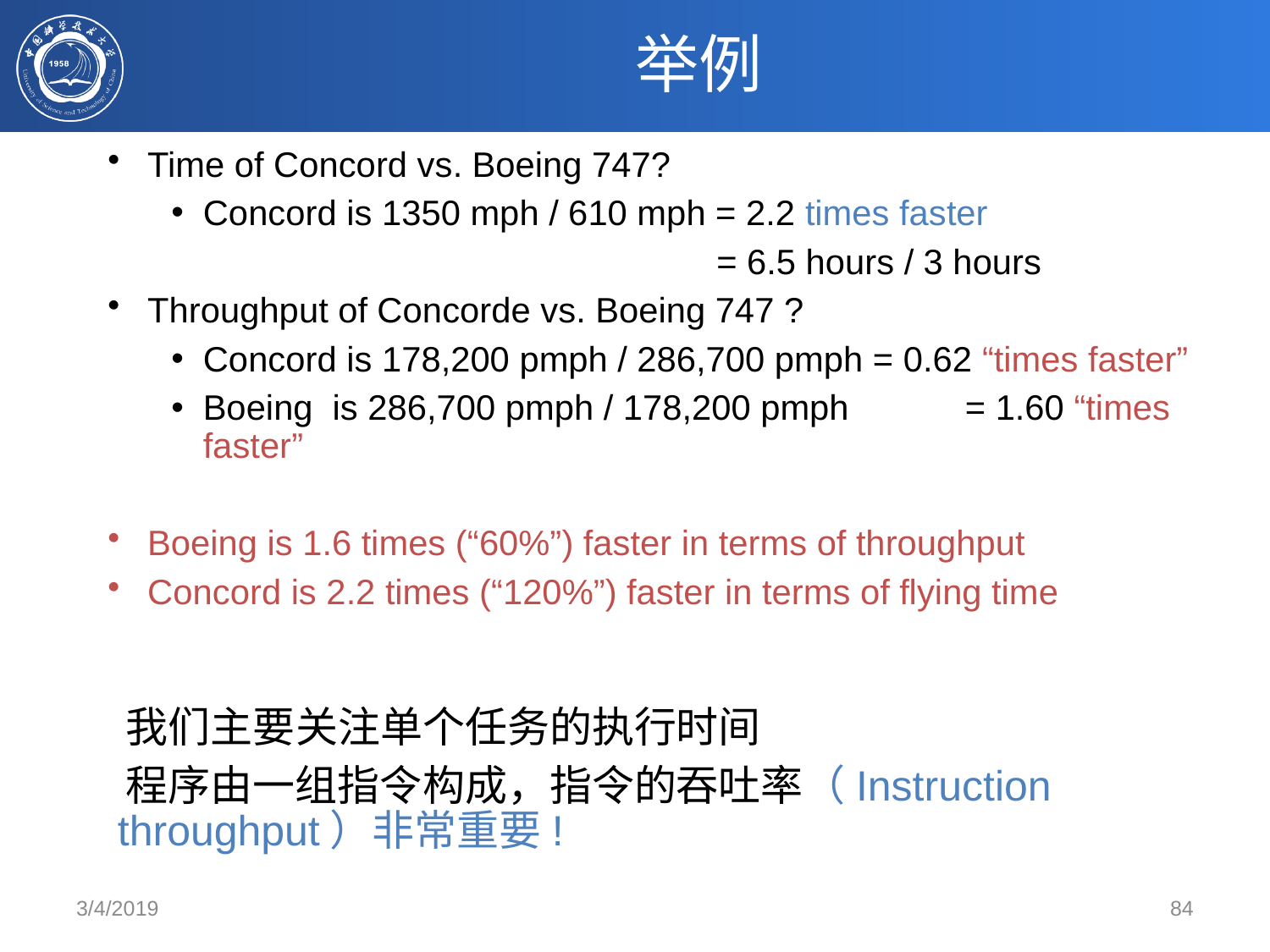

# 举例
Time of Concord vs. Boeing 747?
Concord is 1350 mph / 610 mph = 2.2 times faster
                                                        = 6.5 hours / 3 hours
Throughput of Concorde vs. Boeing 747 ?
Concord is 178,200 pmph / 286,700 pmph = 0.62 “times faster”
Boeing  is 286,700 pmph / 178,200 pmph	= 1.60 “times faster”

Boeing is 1.6 times (“60%”) faster in terms of throughput
Concord is 2.2 times (“120%”) faster in terms of flying time

    我们主要关注单个任务的执行时间
    程序由一组指令构成，指令的吞吐率（Instruction throughput）非常重要!

3/4/2019
84